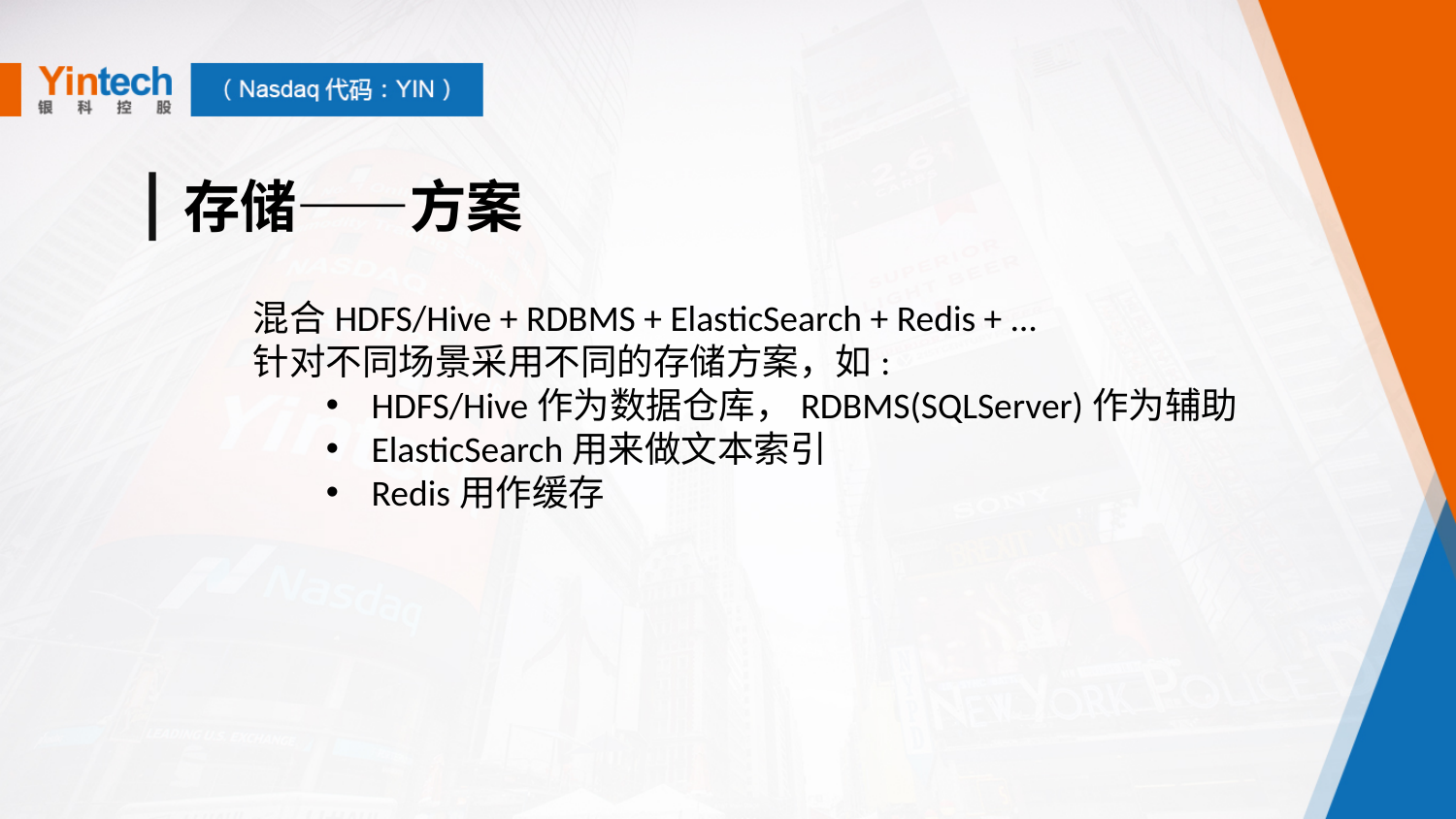

存储——方案

混合HDFS/Hive + RDBMS + ElasticSearch + Redis + …
针对不同场景采用不同的存储方案，如:
HDFS/Hive作为数据仓库，RDBMS(SQLServer)作为辅助
ElasticSearch用来做文本索引
Redis用作缓存